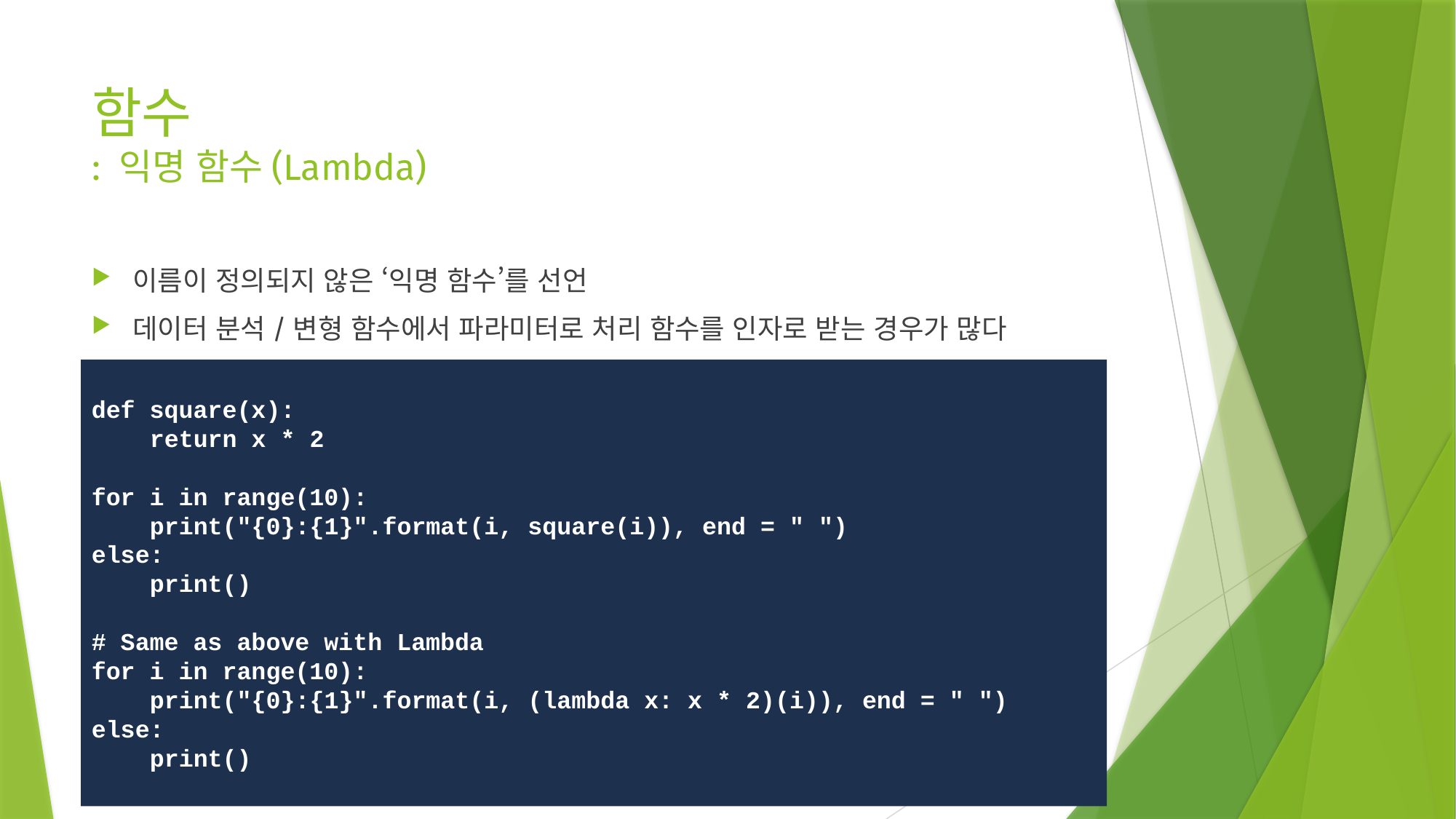

# 함수 : 익명 함수(Lambda)
이름이 정의되지 않은 ‘익명 함수’를 선언
데이터 분석/변형 함수에서 파라미터로 처리 함수를 인자로 받는 경우가 많다

def square(x):
    return x * 2
for i in range(10):
    print("{0}:{1}".format(i, square(i)), end = " ")
else:
    print()
# Same as above with Lambda
for i in range(10):
    print("{0}:{1}".format(i, (lambda x: x * 2)(i)), end = " ")
else:
    print()